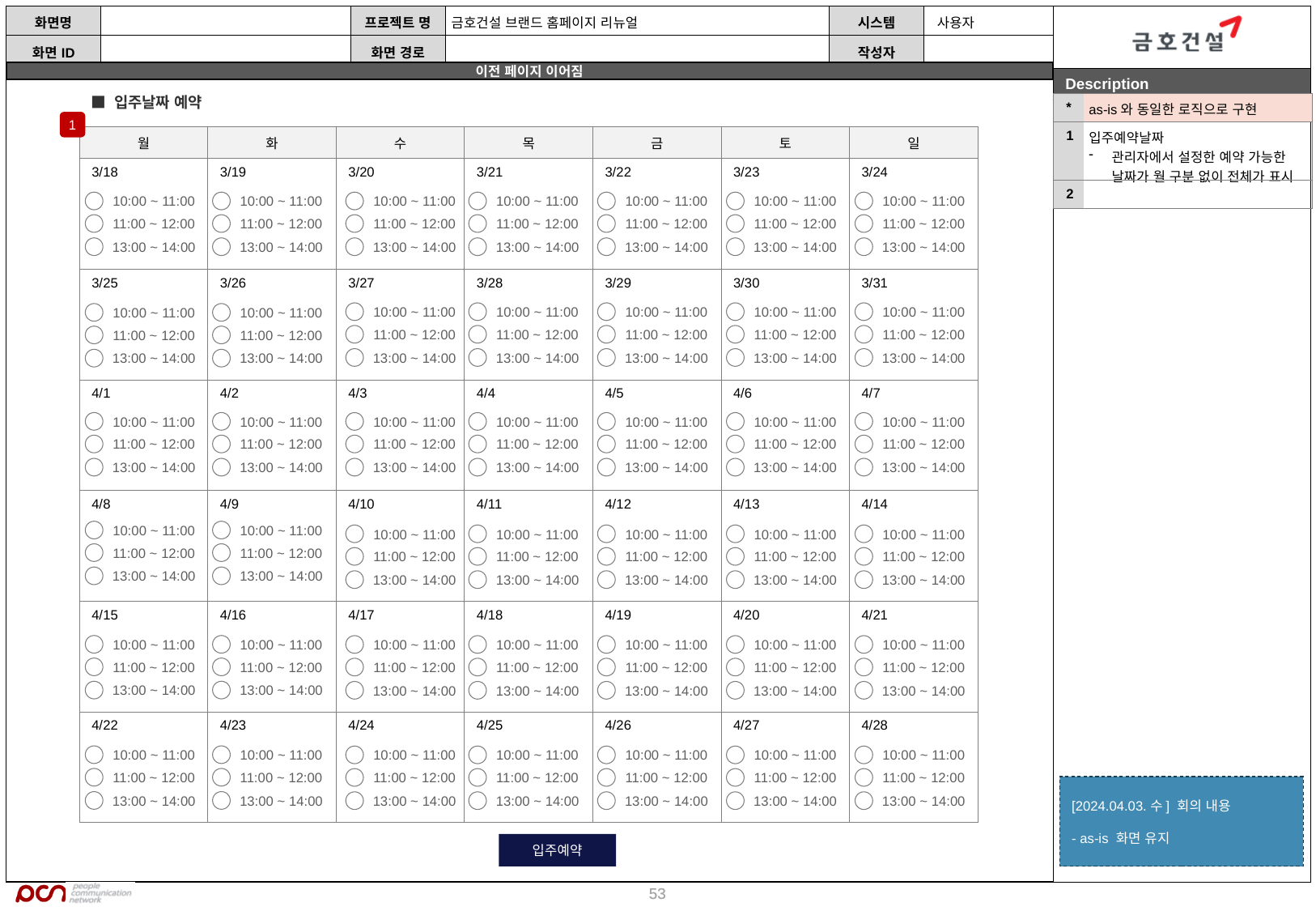

■ 입주날짜 예약
| \* | as-is와 동일한 로직으로 구현 |
| --- | --- |
| 1 | 입주예약날짜 관리자에서 설정한 예약 가능한 날짜가 월 구분 없이 전체가 표시 |
| 2 |  |
1
| 월 | 화 | 수 | 목 | 금 | 토 | 일 |
| --- | --- | --- | --- | --- | --- | --- |
| 3/18 | 3/19 | 3/20 | 3/21 | 3/22 | 3/23 | 3/24 |
| 3/25 | 3/26 | 3/27 | 3/28 | 3/29 | 3/30 | 3/31 |
| 4/1 | 4/2 | 4/3 | 4/4 | 4/5 | 4/6 | 4/7 |
| 4/8 | 4/9 | 4/10 | 4/11 | 4/12 | 4/13 | 4/14 |
| 4/15 | 4/16 | 4/17 | 4/18 | 4/19 | 4/20 | 4/21 |
| 4/22 | 4/23 | 4/24 | 4/25 | 4/26 | 4/27 | 4/28 |
10:00 ~ 11:00

11:00 ~ 12:00

13:00 ~ 14:00

10:00 ~ 11:00

11:00 ~ 12:00

13:00 ~ 14:00

10:00 ~ 11:00

11:00 ~ 12:00

13:00 ~ 14:00

10:00 ~ 11:00

11:00 ~ 12:00

13:00 ~ 14:00

10:00 ~ 11:00

11:00 ~ 12:00

13:00 ~ 14:00

10:00 ~ 11:00

11:00 ~ 12:00

13:00 ~ 14:00

10:00 ~ 11:00

11:00 ~ 12:00

13:00 ~ 14:00

10:00 ~ 11:00

11:00 ~ 12:00

13:00 ~ 14:00

10:00 ~ 11:00

11:00 ~ 12:00

13:00 ~ 14:00

10:00 ~ 11:00

11:00 ~ 12:00

13:00 ~ 14:00

10:00 ~ 11:00

11:00 ~ 12:00

13:00 ~ 14:00

10:00 ~ 11:00

11:00 ~ 12:00

13:00 ~ 14:00

10:00 ~ 11:00

11:00 ~ 12:00

13:00 ~ 14:00

10:00 ~ 11:00

11:00 ~ 12:00

13:00 ~ 14:00

10:00 ~ 11:00

11:00 ~ 12:00

13:00 ~ 14:00

10:00 ~ 11:00

11:00 ~ 12:00

13:00 ~ 14:00

10:00 ~ 11:00

11:00 ~ 12:00

13:00 ~ 14:00

10:00 ~ 11:00

11:00 ~ 12:00

13:00 ~ 14:00

10:00 ~ 11:00

11:00 ~ 12:00

13:00 ~ 14:00

10:00 ~ 11:00

11:00 ~ 12:00

13:00 ~ 14:00

10:00 ~ 11:00

11:00 ~ 12:00

13:00 ~ 14:00

10:00 ~ 11:00

11:00 ~ 12:00

13:00 ~ 14:00

10:00 ~ 11:00

11:00 ~ 12:00

13:00 ~ 14:00

10:00 ~ 11:00

11:00 ~ 12:00

13:00 ~ 14:00

10:00 ~ 11:00

11:00 ~ 12:00

13:00 ~ 14:00

10:00 ~ 11:00

11:00 ~ 12:00

13:00 ~ 14:00

10:00 ~ 11:00

11:00 ~ 12:00

13:00 ~ 14:00

10:00 ~ 11:00

11:00 ~ 12:00

13:00 ~ 14:00

10:00 ~ 11:00

11:00 ~ 12:00

13:00 ~ 14:00

10:00 ~ 11:00

11:00 ~ 12:00

13:00 ~ 14:00

10:00 ~ 11:00

11:00 ~ 12:00

13:00 ~ 14:00

10:00 ~ 11:00

11:00 ~ 12:00

13:00 ~ 14:00

10:00 ~ 11:00

11:00 ~ 12:00

13:00 ~ 14:00

10:00 ~ 11:00

11:00 ~ 12:00

13:00 ~ 14:00

10:00 ~ 11:00

11:00 ~ 12:00

13:00 ~ 14:00

10:00 ~ 11:00

11:00 ~ 12:00

13:00 ~ 14:00

10:00 ~ 11:00

11:00 ~ 12:00

13:00 ~ 14:00

10:00 ~ 11:00

11:00 ~ 12:00

13:00 ~ 14:00

10:00 ~ 11:00

11:00 ~ 12:00

13:00 ~ 14:00

10:00 ~ 11:00

11:00 ~ 12:00

13:00 ~ 14:00

10:00 ~ 11:00

11:00 ~ 12:00

13:00 ~ 14:00

10:00 ~ 11:00

11:00 ~ 12:00

13:00 ~ 14:00

[2024.04.03.수] 회의 내용
- as-is 화면 유지
입주예약